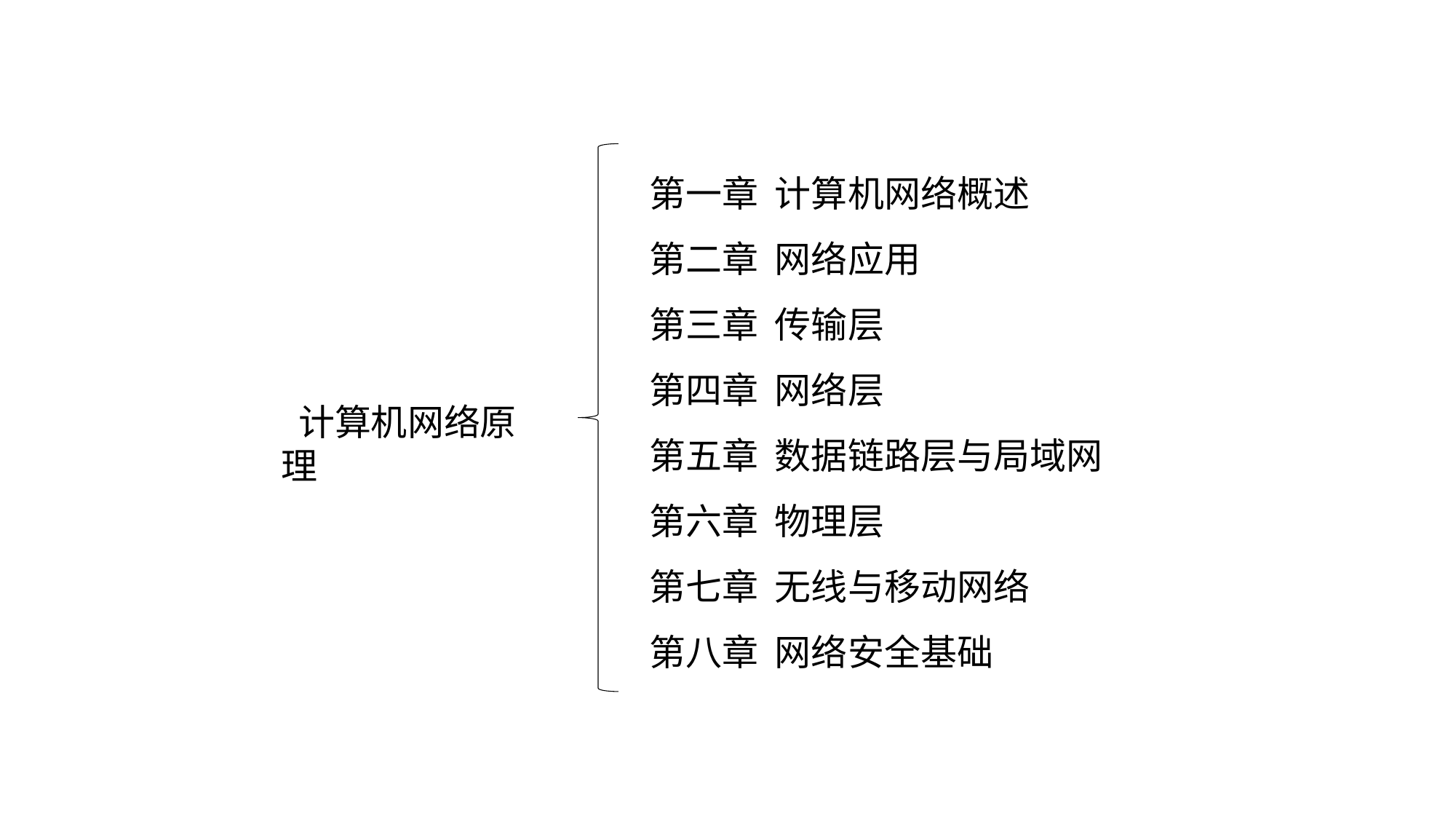

第一章  计算机网络概述
第二章  网络应用
第三章  传输层
第四章  网络层
第五章  数据链路层与局域网
第六章  物理层
第七章  无线与移动网络
第八章  网络安全基础
 计算机网络原理